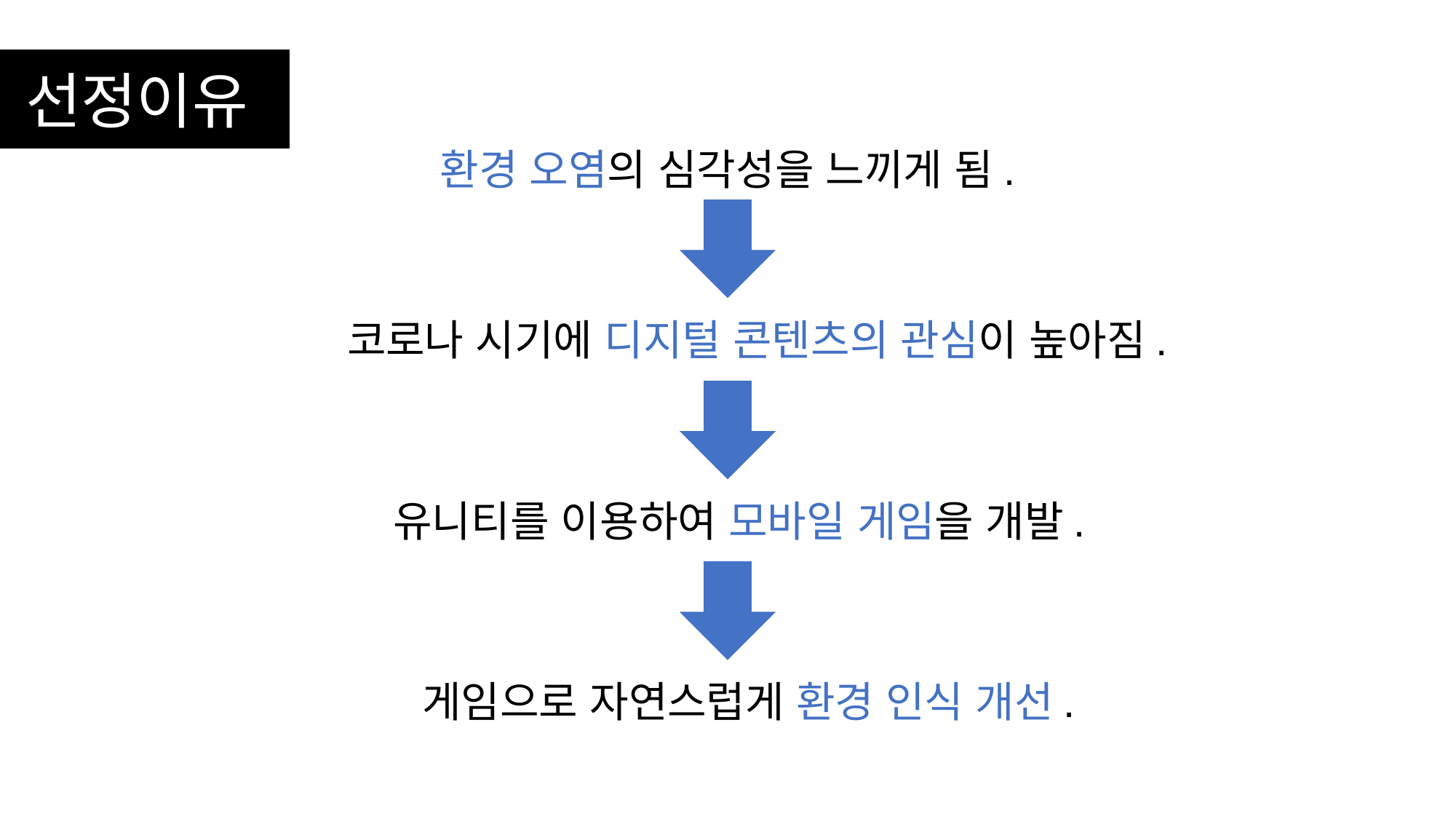

선정이유
환경 오염의 심각성을 느끼게 됨.

코로나 시기에 디지털 콘텐츠의 관심이 높아짐.

유니티를 이용하여 모바일 게임을 개발.

게임으로 자연스럽게 환경 인식 개선.